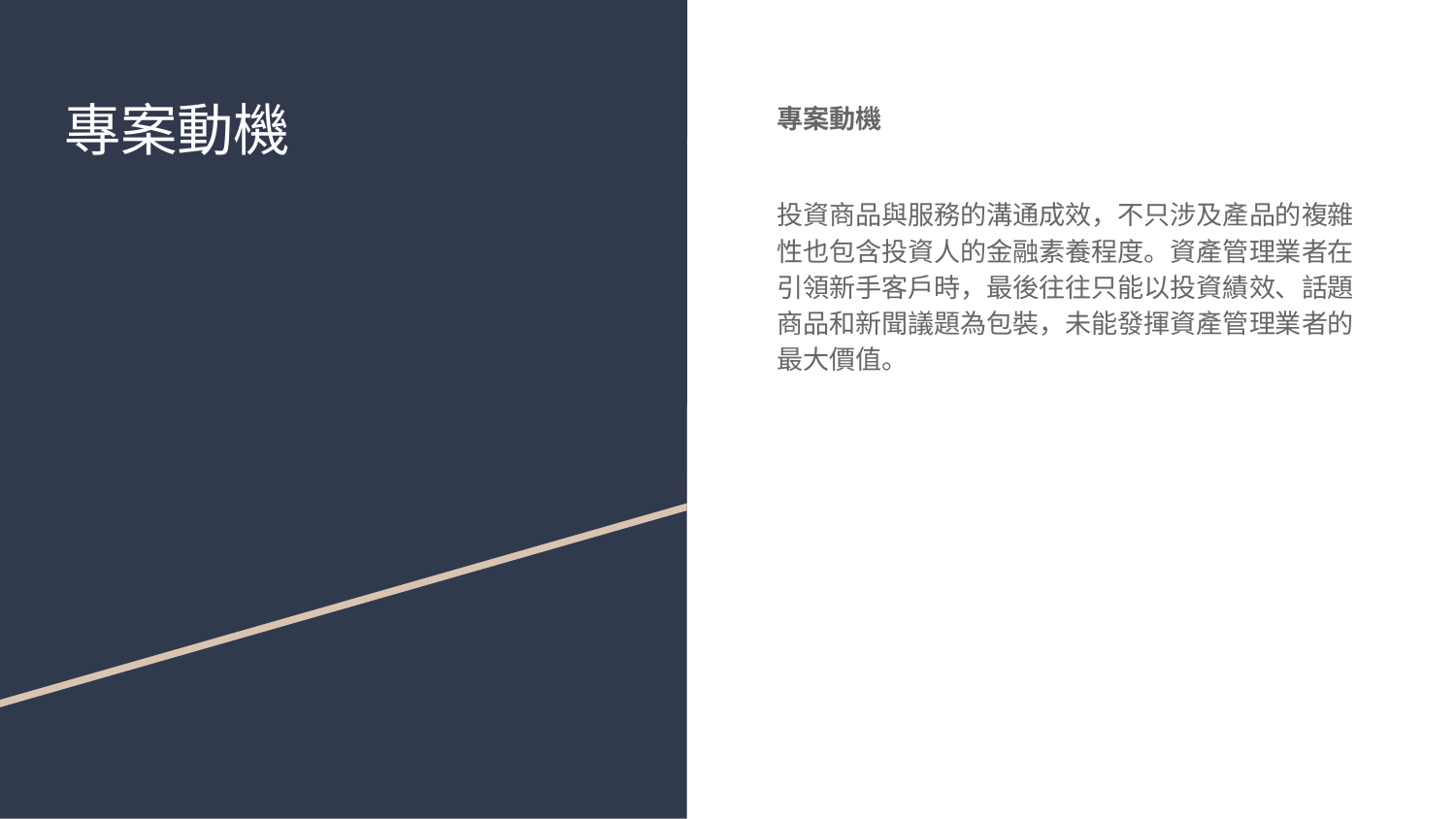

# 專案動機
專案動機

投資商品與服務的溝通成效，不只涉及產品的複雜性也包含投資人的金融素養程度。資產管理業者在引領新手客戶時，最後往往只能以投資績效、話題商品和新聞議題為包裝，未能發揮資產管理業者的最大價值。